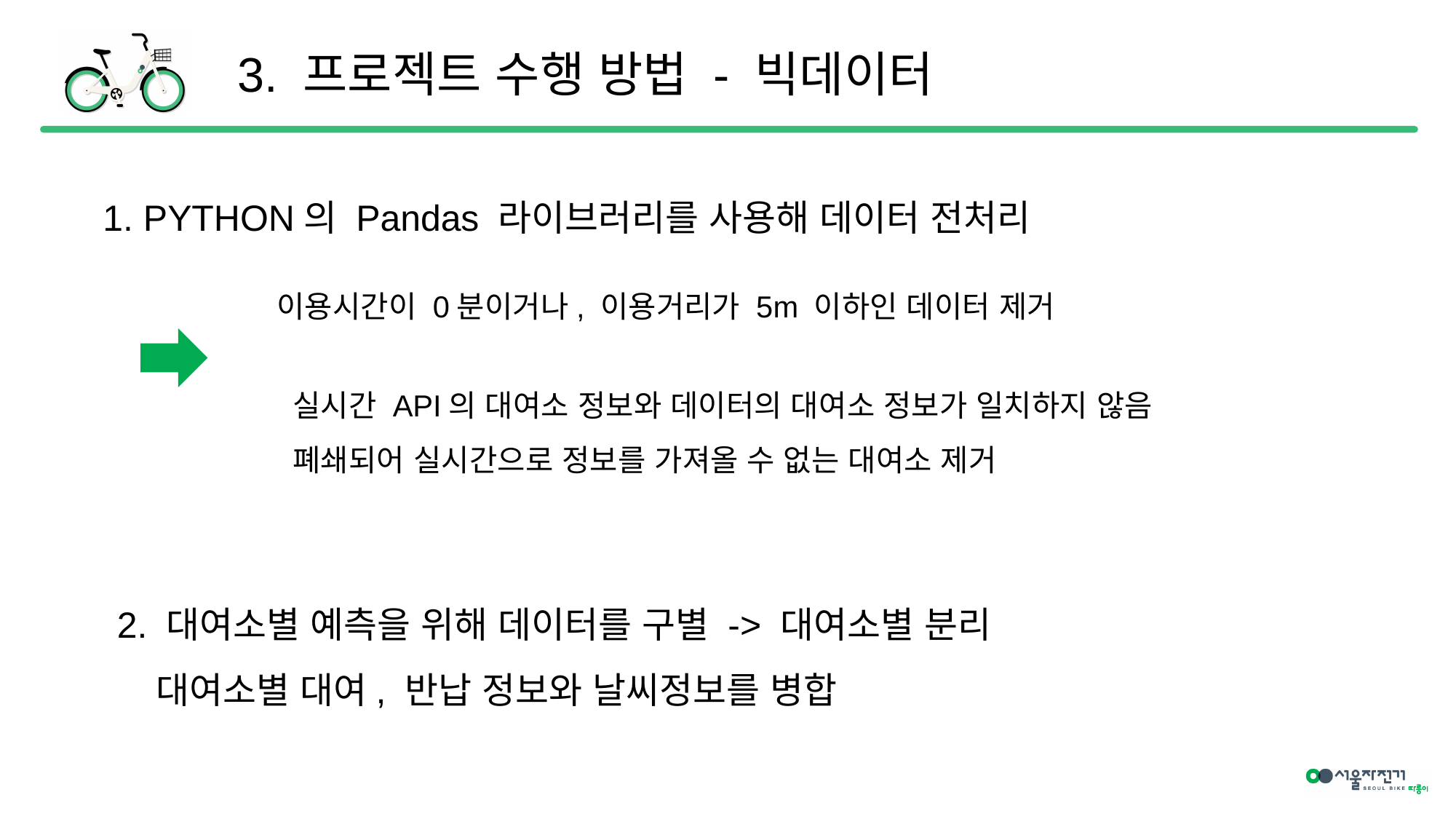

3. 프로젝트 수행 방법 - 빅데이터
1. PYTHON의 Pandas 라이브러리를 사용해 데이터 전처리
이용시간이 0분이거나, 이용거리가 5m 이하인 데이터 제거

실시간 API의 대여소 정보와 데이터의 대여소 정보가 일치하지 않음
폐쇄되어 실시간으로 정보를 가져올 수 없는 대여소 제거
2. 대여소별 예측을 위해 데이터를 구별 -> 대여소별 분리
   대여소별 대여, 반납 정보와 날씨정보를 병합